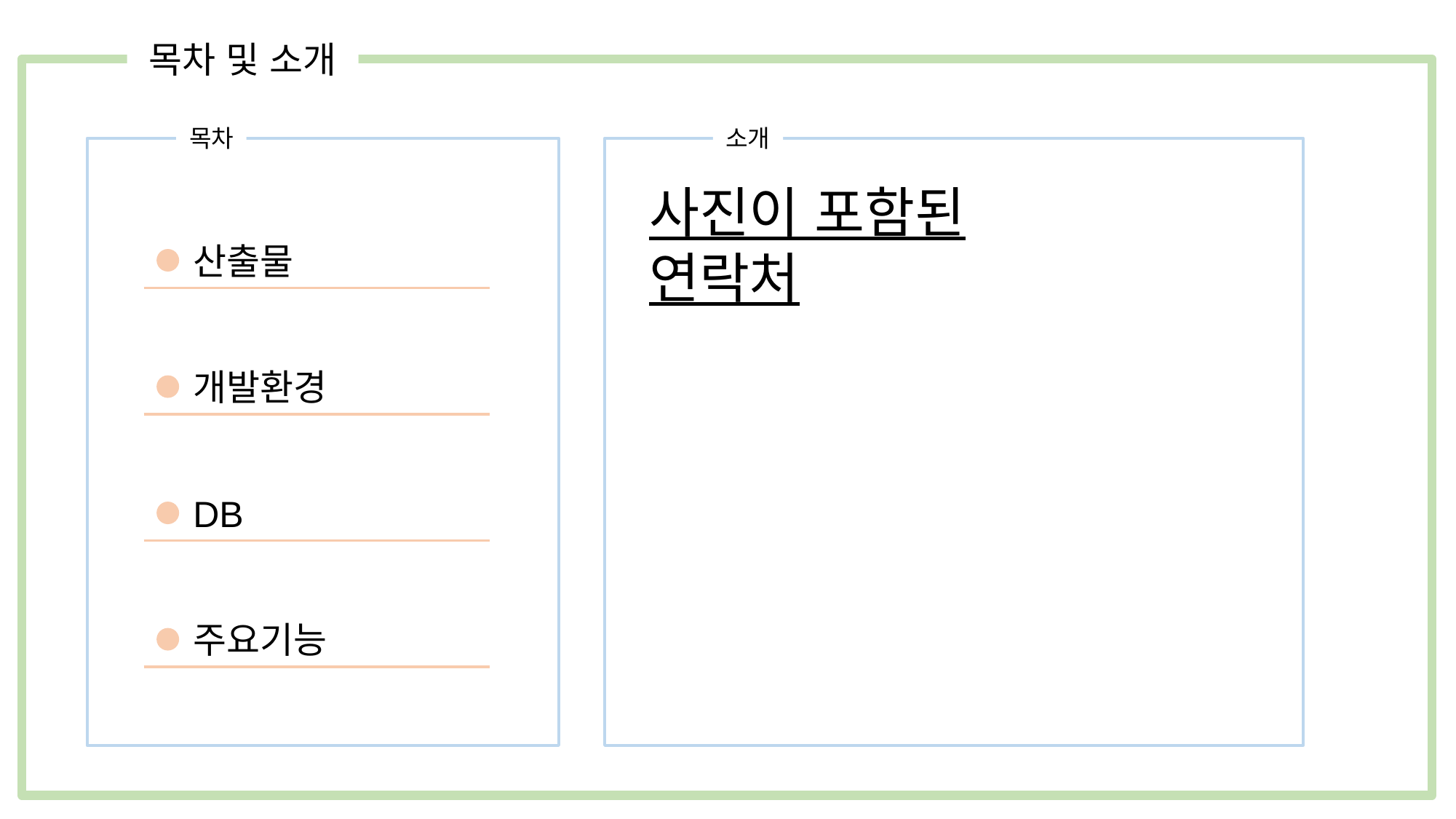

목차 및 소개

목차
소개

사진이 포함된 연락처
산출물

개발환경

DB

주요기능